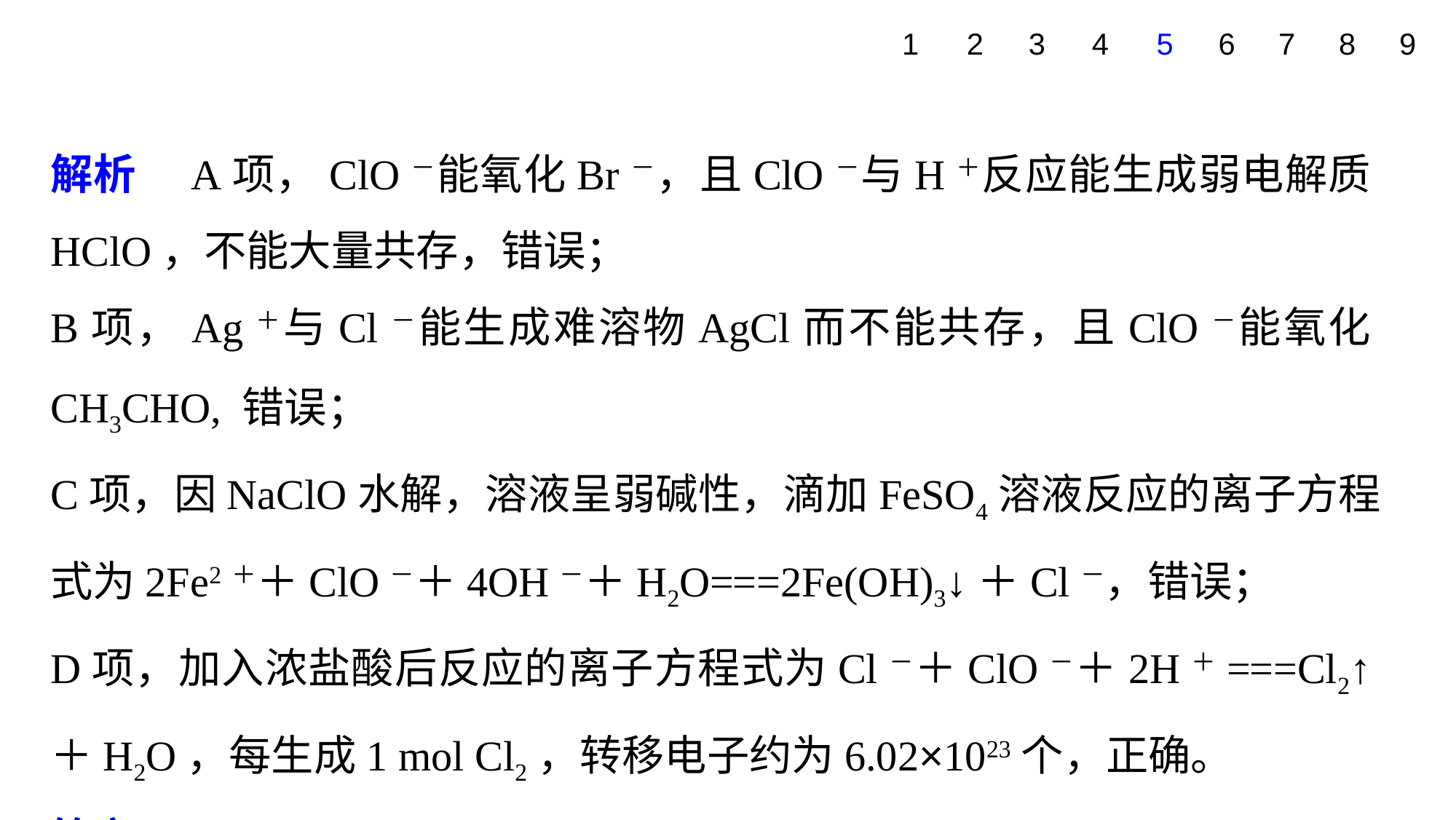

1
2
3
4
5
6
7
8
9
解析　A项，ClO－能氧化Br－，且ClO－与H＋反应能生成弱电解质HClO，不能大量共存，错误；
B项，Ag＋与Cl－能生成难溶物AgCl而不能共存，且ClO－能氧化CH3CHO, 错误；
C项，因NaClO水解，溶液呈弱碱性，滴加FeSO4溶液反应的离子方程式为2Fe2＋＋ClO－＋4OH－＋H2O===2Fe(OH)3↓＋Cl－，错误；
D项，加入浓盐酸后反应的离子方程式为Cl－＋ClO－＋2H＋===Cl2↑＋H2O，每生成1 mol Cl2，转移电子约为6.02×1023个，正确。
答案　D